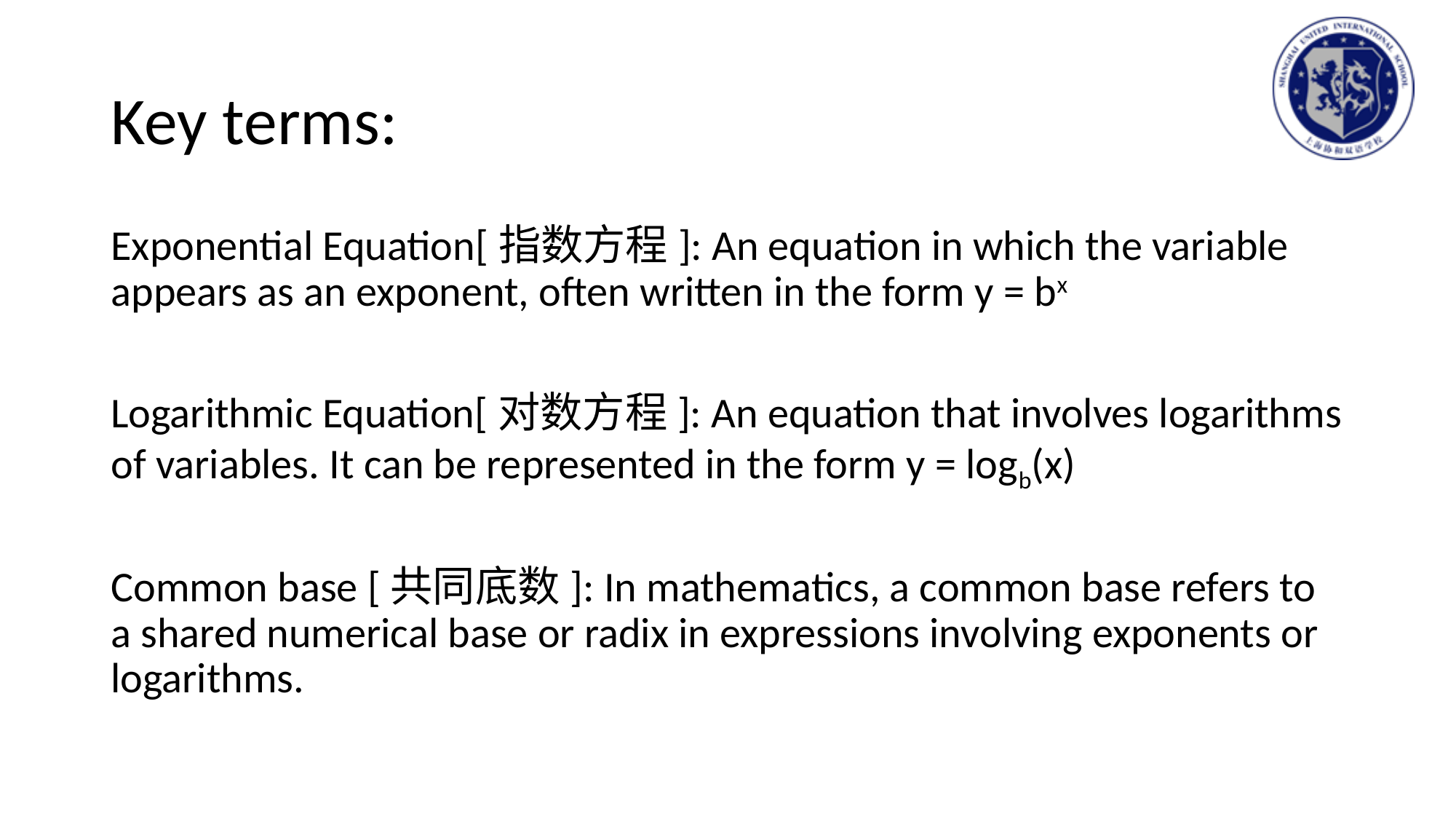

# Key terms:
Exponential Equation[指数方程]: An equation in which the variable appears as an exponent, often written in the form y = bx

Logarithmic Equation[对数方程]: An equation that involves logarithms of variables. It can be represented in the form y = logb(x)

Common base [共同底数]: In mathematics, a common base refers to a shared numerical base or radix in expressions involving exponents or logarithms.